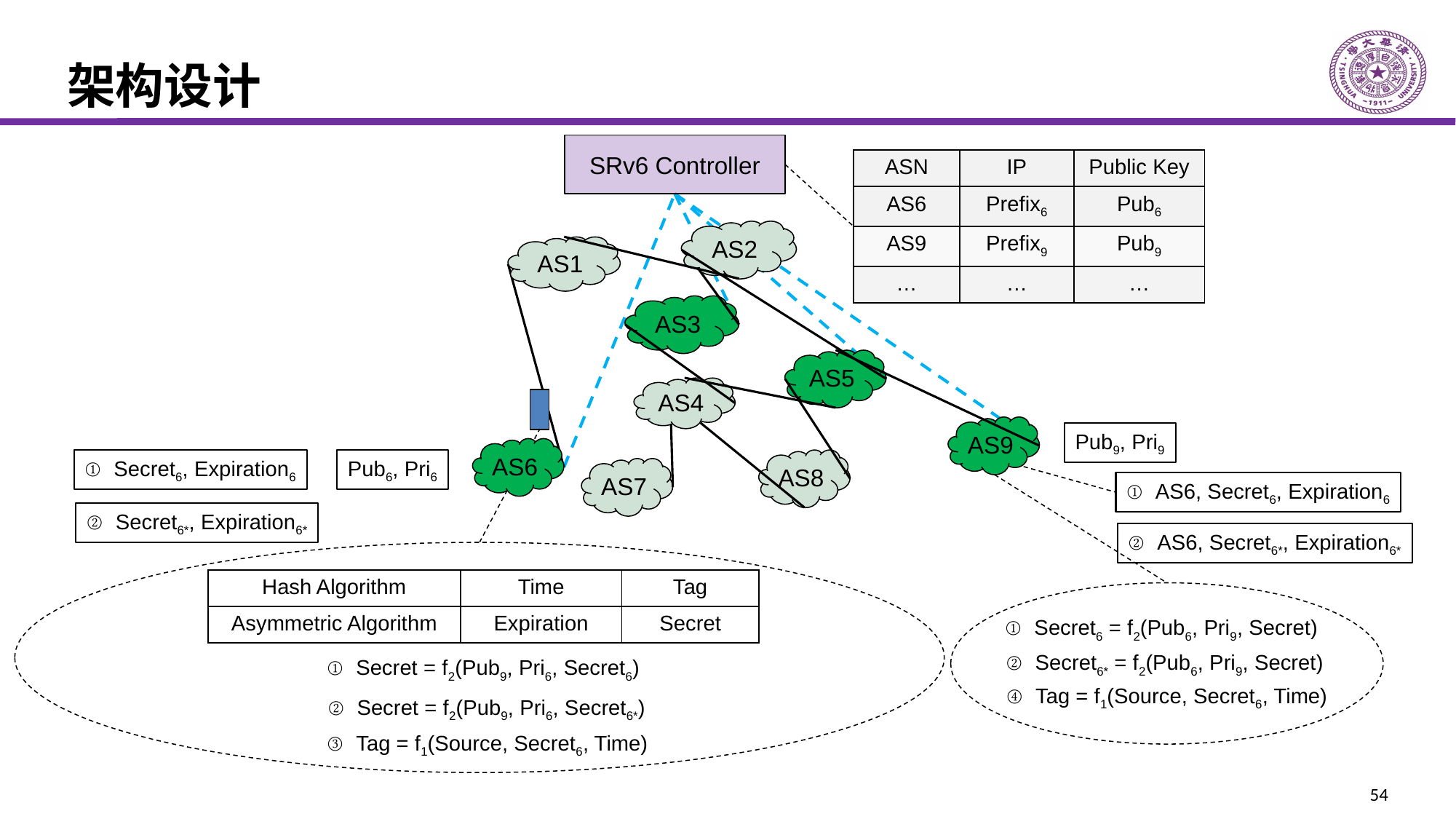

# 架构设计
SRv6 Controller
| ASN | IP | Public Key |
| --- | --- | --- |
| AS6 | Prefix6 | Pub6 |
| AS9 | Prefix9 | Pub9 |
| … | … | … |
AS2
AS1
AS3
AS5
AS4

AS9
Pub9, Pri9
AS6
AS8
① Secret6, Expiration6
Pub6, Pri6
AS7
① AS6, Secret6, Expiration6
② Secret6*, Expiration6*
② AS6, Secret6*, Expiration6*

| Hash Algorithm | Time | Tag |
| --- | --- | --- |
| Asymmetric Algorithm | Expiration | Secret |

① Secret6 = f2(Pub6, Pri9, Secret)
② Secret6* = f2(Pub6, Pri9, Secret)
① Secret = f2(Pub9, Pri6, Secret6)
④ Tag = f1(Source, Secret6, Time)
② Secret = f2(Pub9, Pri6, Secret6*)
③ Tag = f1(Source, Secret6, Time)